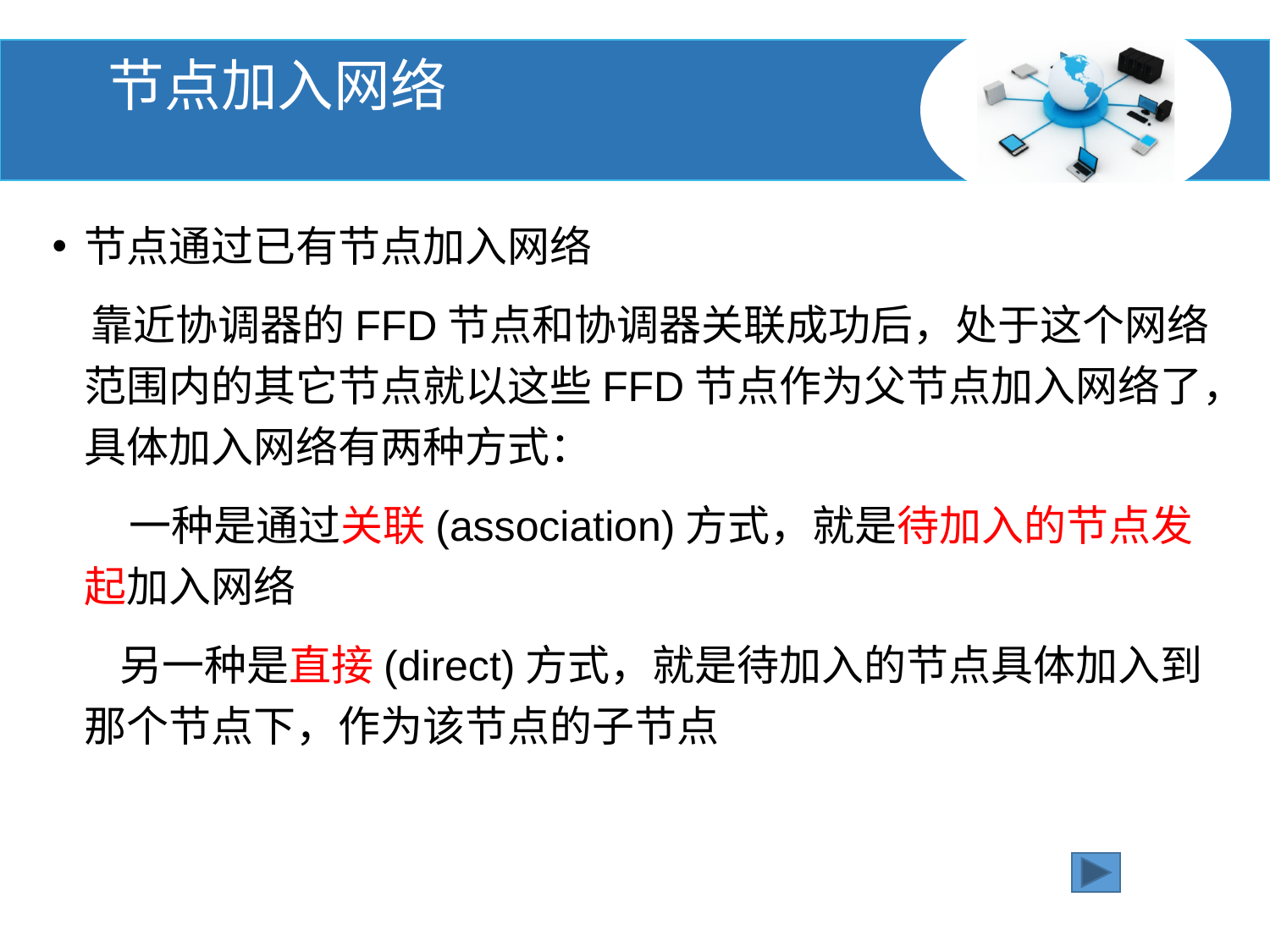

# 节点加入网络
节点通过已有节点加入网络
   靠近协调器的FFD节点和协调器关联成功后，处于这个网络范围内的其它节点就以这些FFD节点作为父节点加入网络了，具体加入网络有两种方式：
       一种是通过关联(association)方式，就是待加入的节点发起加入网络
      另一种是直接(direct)方式，就是待加入的节点具体加入到那个节点下，作为该节点的子节点